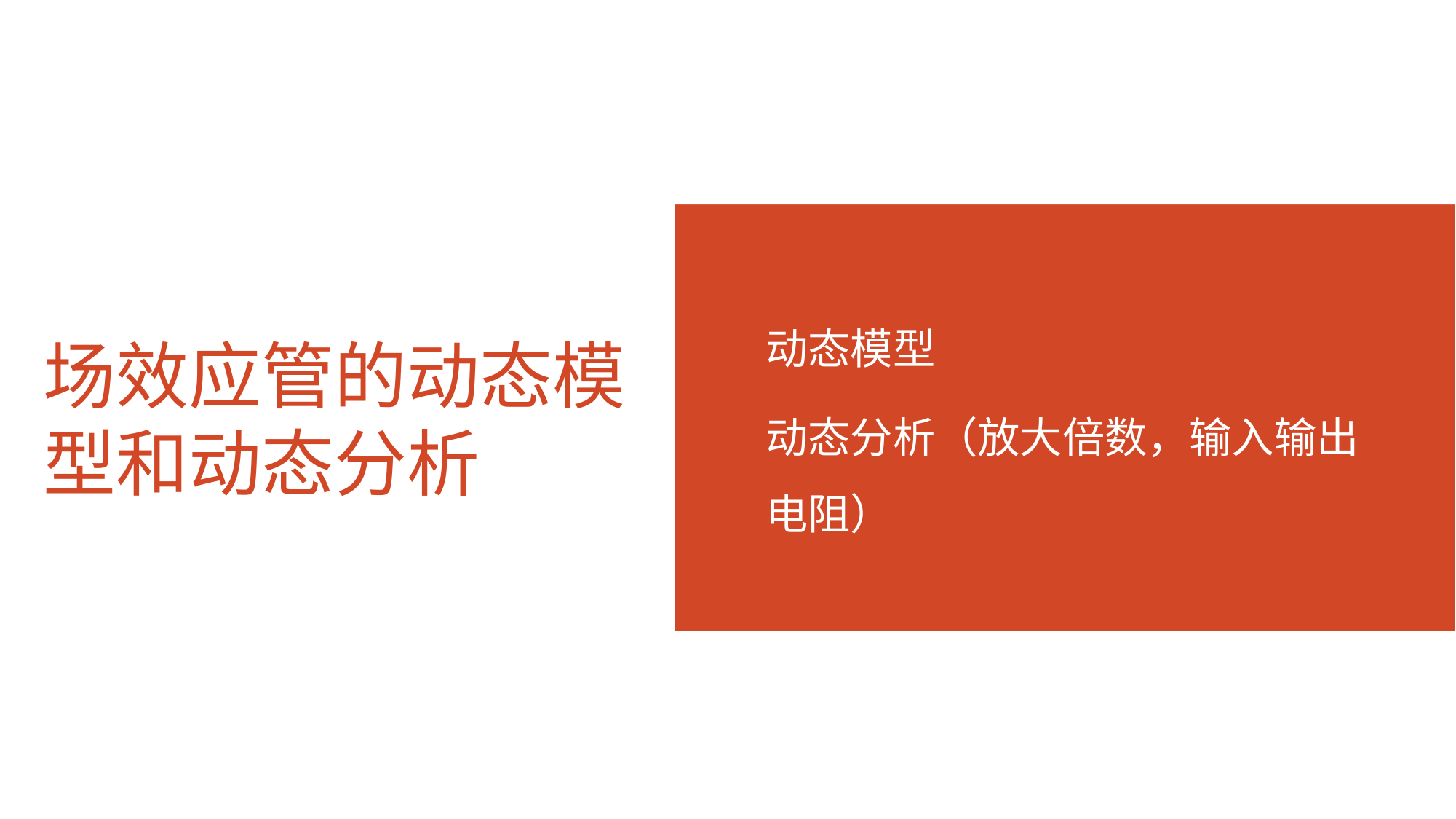

# 场效应管的动态模型和动态分析
动态模型
动态分析（放大倍数，输入输出电阻）